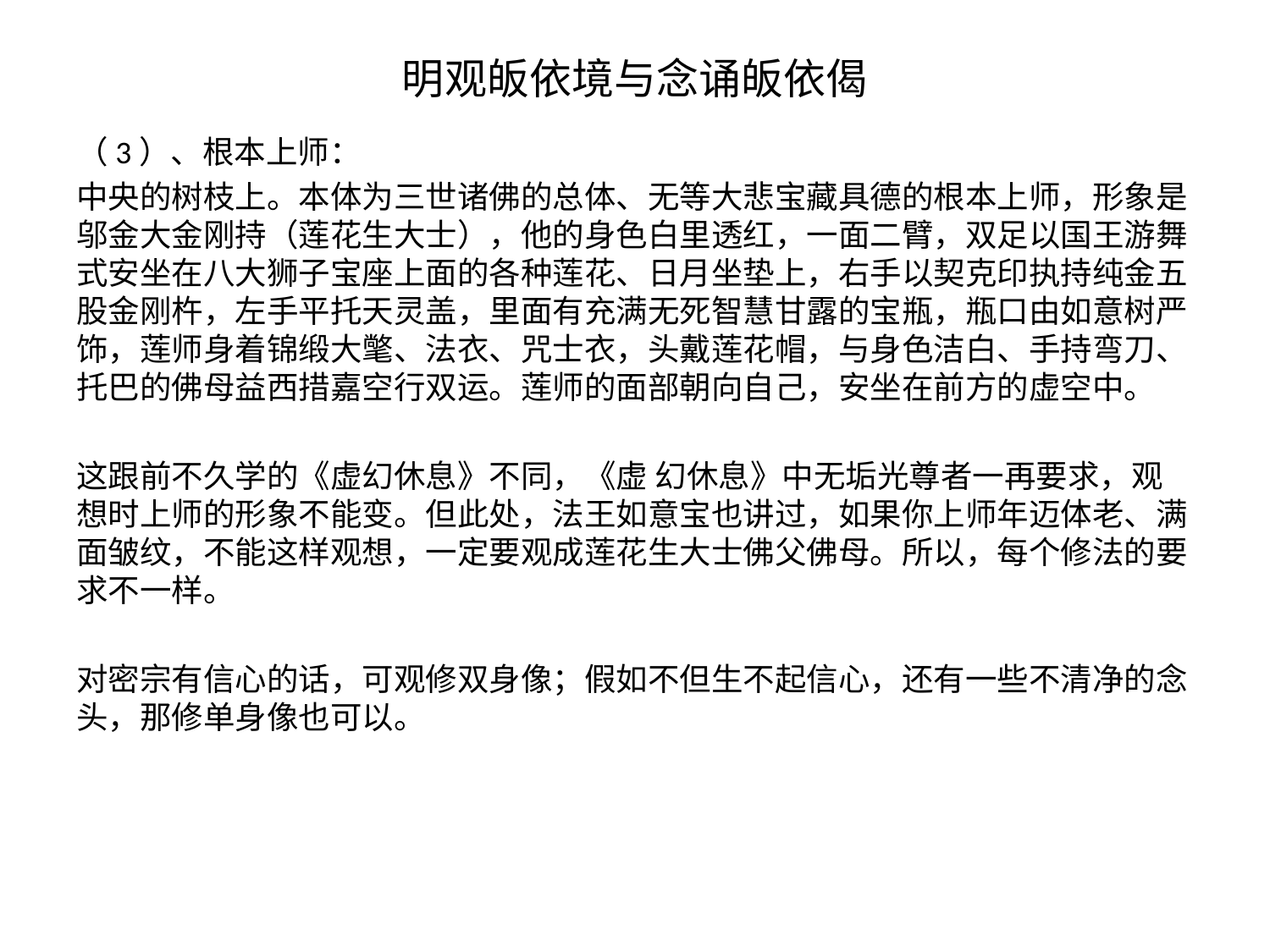

# 明观皈依境与念诵皈依偈
（3）、根本上师：
中央的树枝上。本体为三世诸佛的总体、无等大悲宝藏具德的根本上师，形象是邬金大金刚持（莲花生大士），他的身色白里透红，一面二臂，双足以国王游舞式安坐在八大狮子宝座上面的各种莲花、日月坐垫上，右手以契克印执持纯金五股金刚杵，左手平托天灵盖，里面有充满无死智慧甘露的宝瓶，瓶口由如意树严饰，莲师身着锦缎大氅、法衣、咒士衣，头戴莲花帽，与身色洁白、手持弯刀、托巴的佛母益西措嘉空行双运。莲师的面部朝向自己，安坐在前方的虚空中。

这跟前不久学的《虚幻休息》不同，《虚 幻休息》中无垢光尊者一再要求，观想时上师的形象不能变。但此处，法王如意宝也讲过，如果你上师年迈体老、满面皱纹，不能这样观想，一定要观成莲花生大士佛父佛母。所以，每个修法的要求不一样。

对密宗有信心的话，可观修双身像；假如不但生不起信心，还有一些不清净的念头，那修单身像也可以。